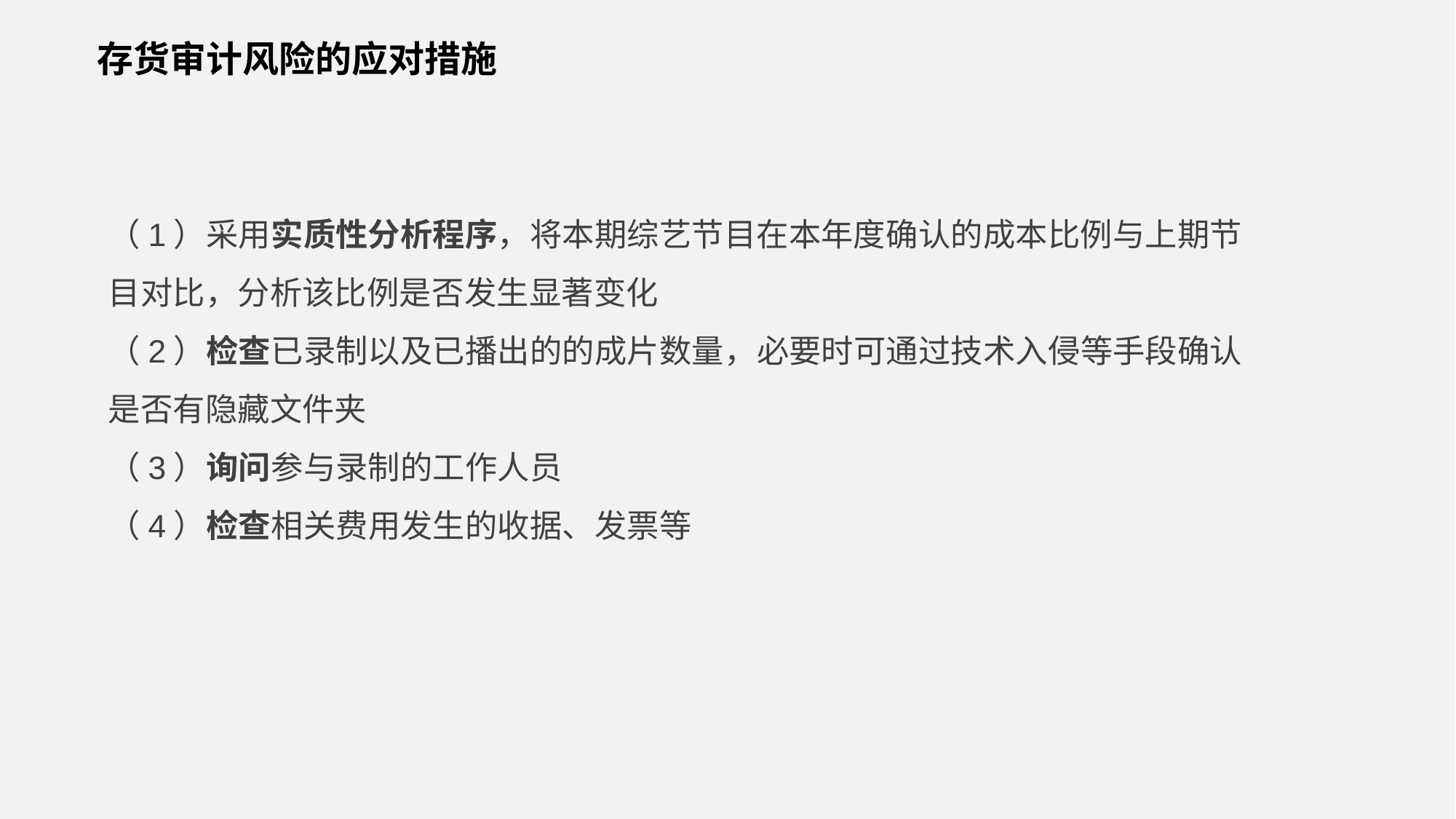

存货审计风险的应对措施
（1）采用实质性分析程序，将本期综艺节目在本年度确认的成本比例与上期节目对比，分析该比例是否发生显著变化
（2）检查已录制以及已播出的的成片数量，必要时可通过技术入侵等手段确认是否有隐藏文件夹
（3）询问参与录制的工作人员
（4）检查相关费用发生的收据、发票等